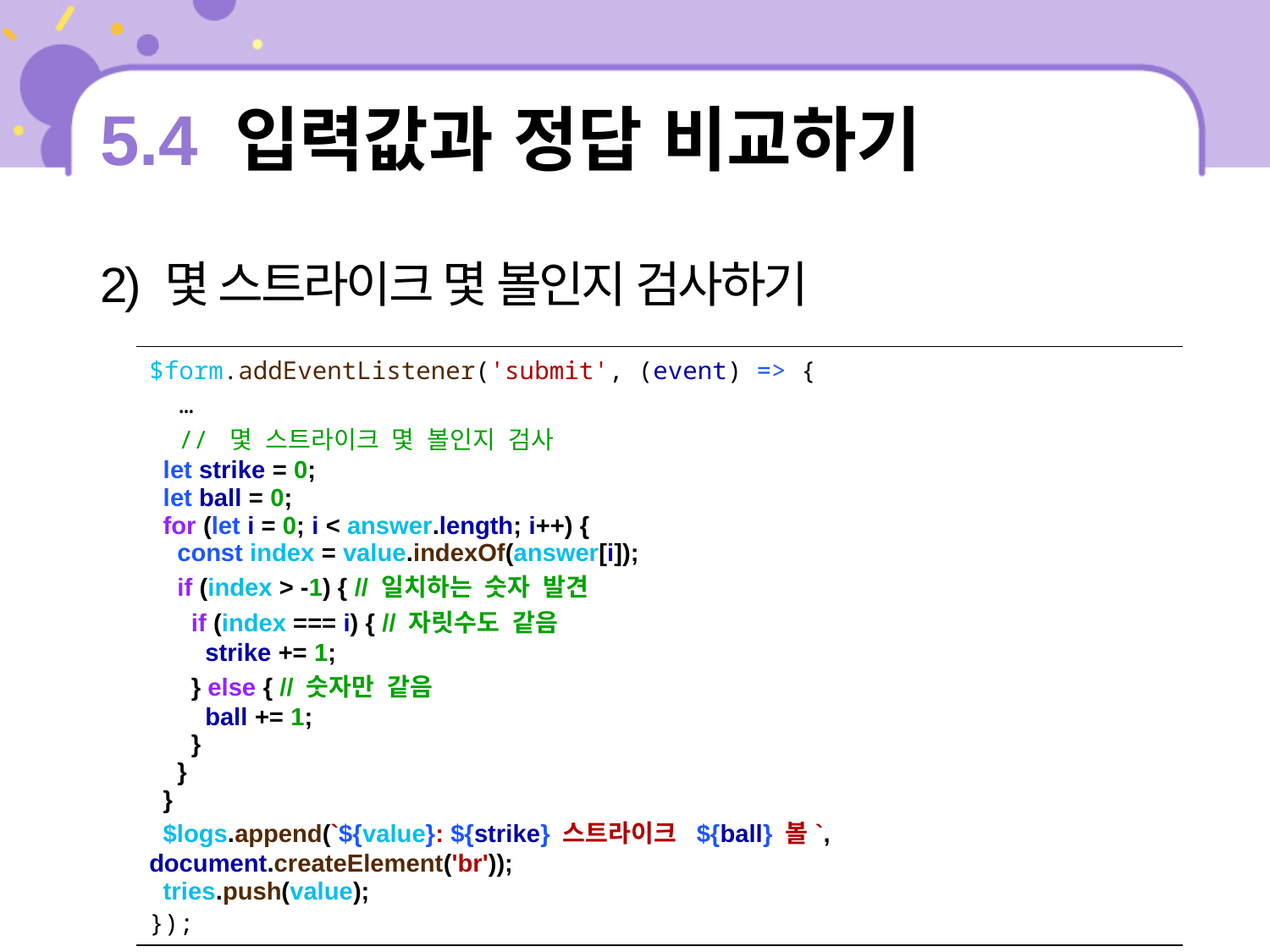

# 5.4 입력값과 정답 비교하기
2) 몇 스트라이크 몇 볼인지 검사하기
| $form.addEventListener('submit', (event) => { … // 몇 스트라이크 몇 볼인지 검사 let strike = 0; let ball = 0; for (let i = 0; i < answer.length; i++) { const index = value.indexOf(answer[i]); if (index > -1) { // 일치하는 숫자 발견 if (index === i) { // 자릿수도 같음 strike += 1; } else { // 숫자만 같음 ball += 1; } } } $logs.append(`${value}: ${strike} 스트라이크 ${ball} 볼`, document.createElement('br')); tries.push(value); }); |
| --- |